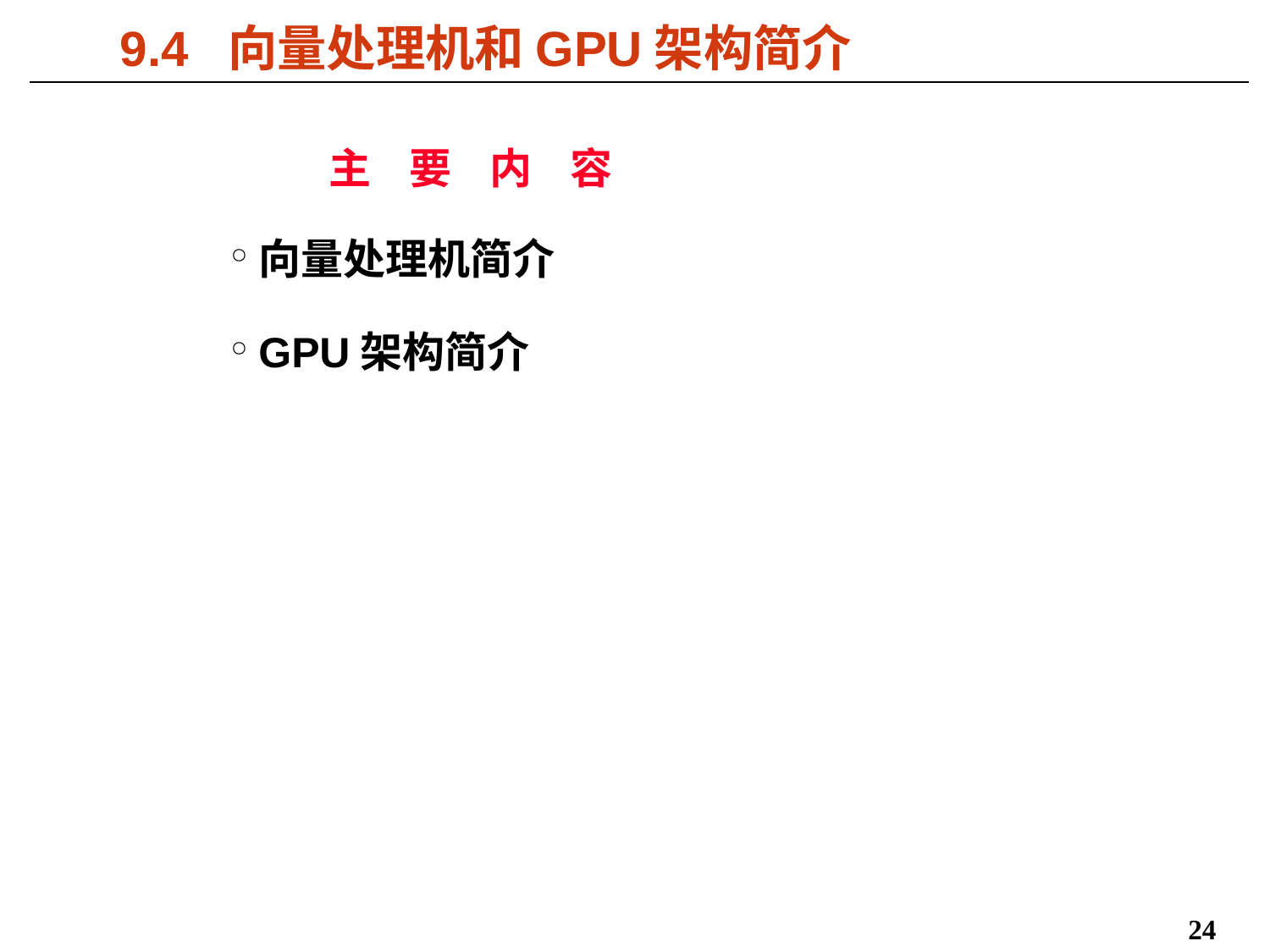

# 9.4  向量处理机和GPU架构简介
主    要    内    容
向量处理机简介
GPU架构简介